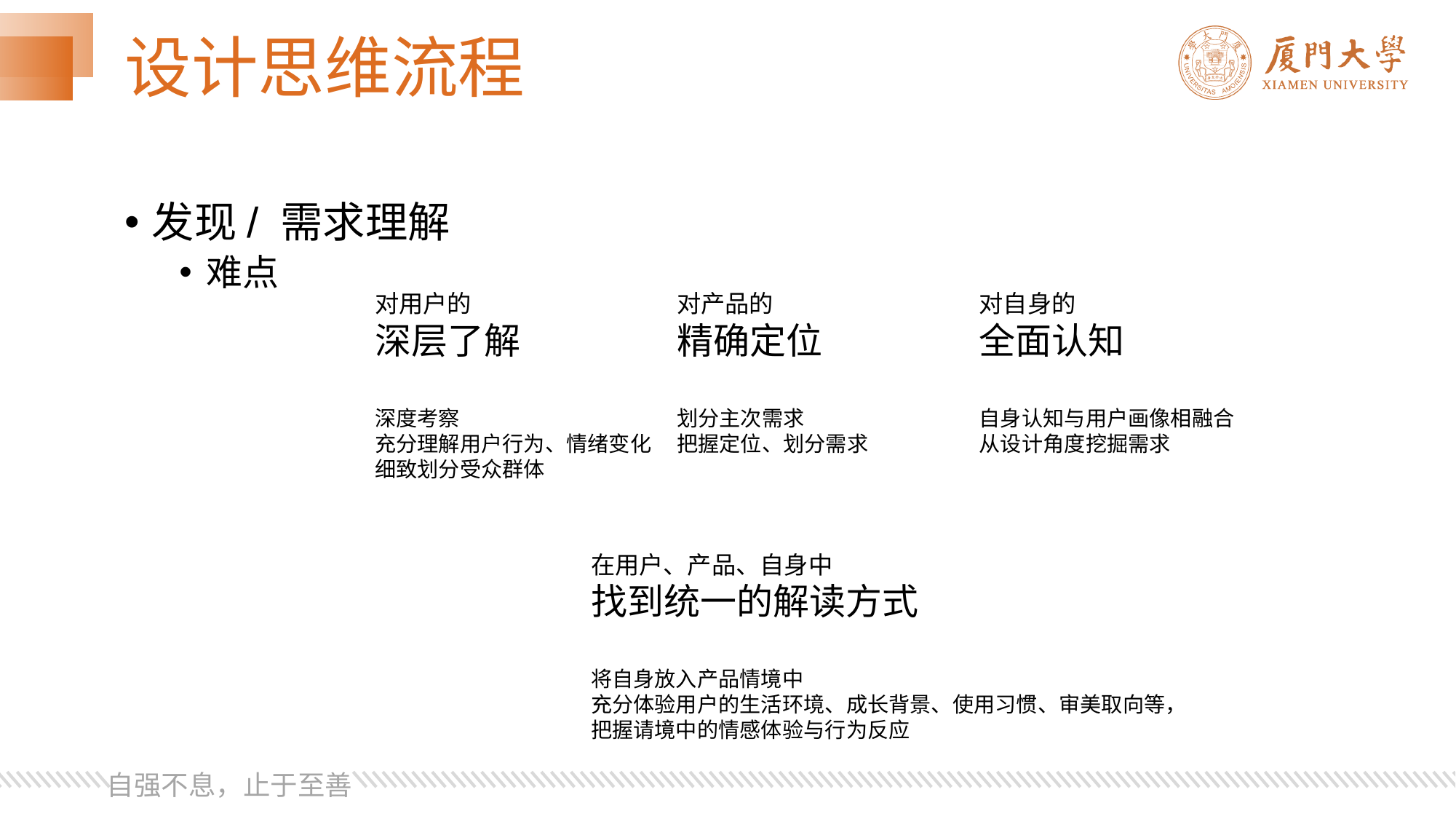

# 设计思维流程
发现/ 需求理解
难点

对用户的
深层了解

深度考察
充分理解用户行为、情绪变化
细致划分受众群体
对产品的
精确定位

划分主次需求
把握定位、划分需求
对自身的
全面认知

自身认知与用户画像相融合
从设计角度挖掘需求
在用户、产品、自身中
找到统一的解读方式

将自身放入产品情境中
充分体验用户的生活环境、成长背景、使用习惯、审美取向等，
把握请境中的情感体验与行为反应